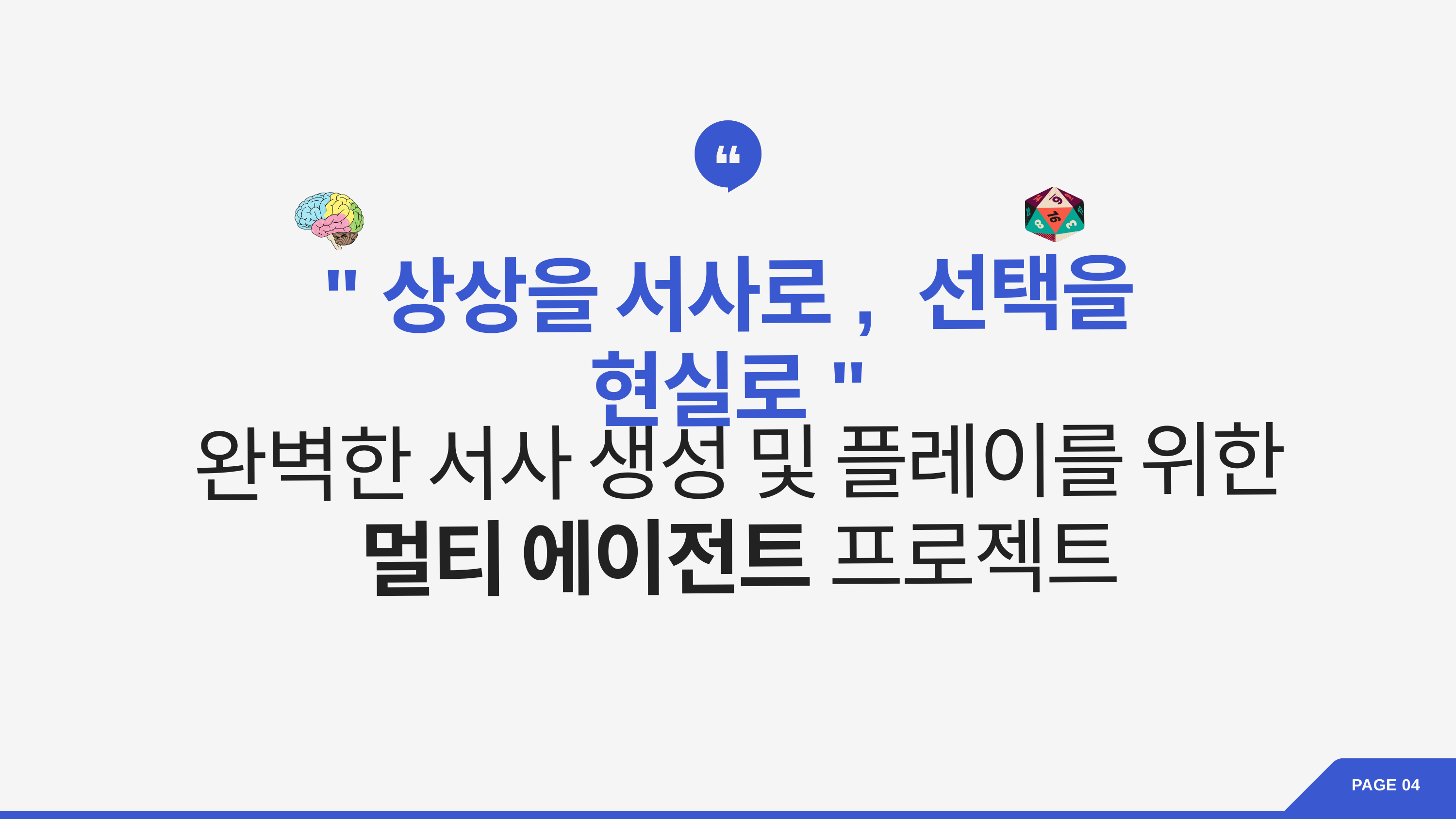

"상상을 서사로, 선택을 현실로"
완벽한 서사 생성 및 플레이를 위한
멀티 에이전트 프로젝트

PAGE 04